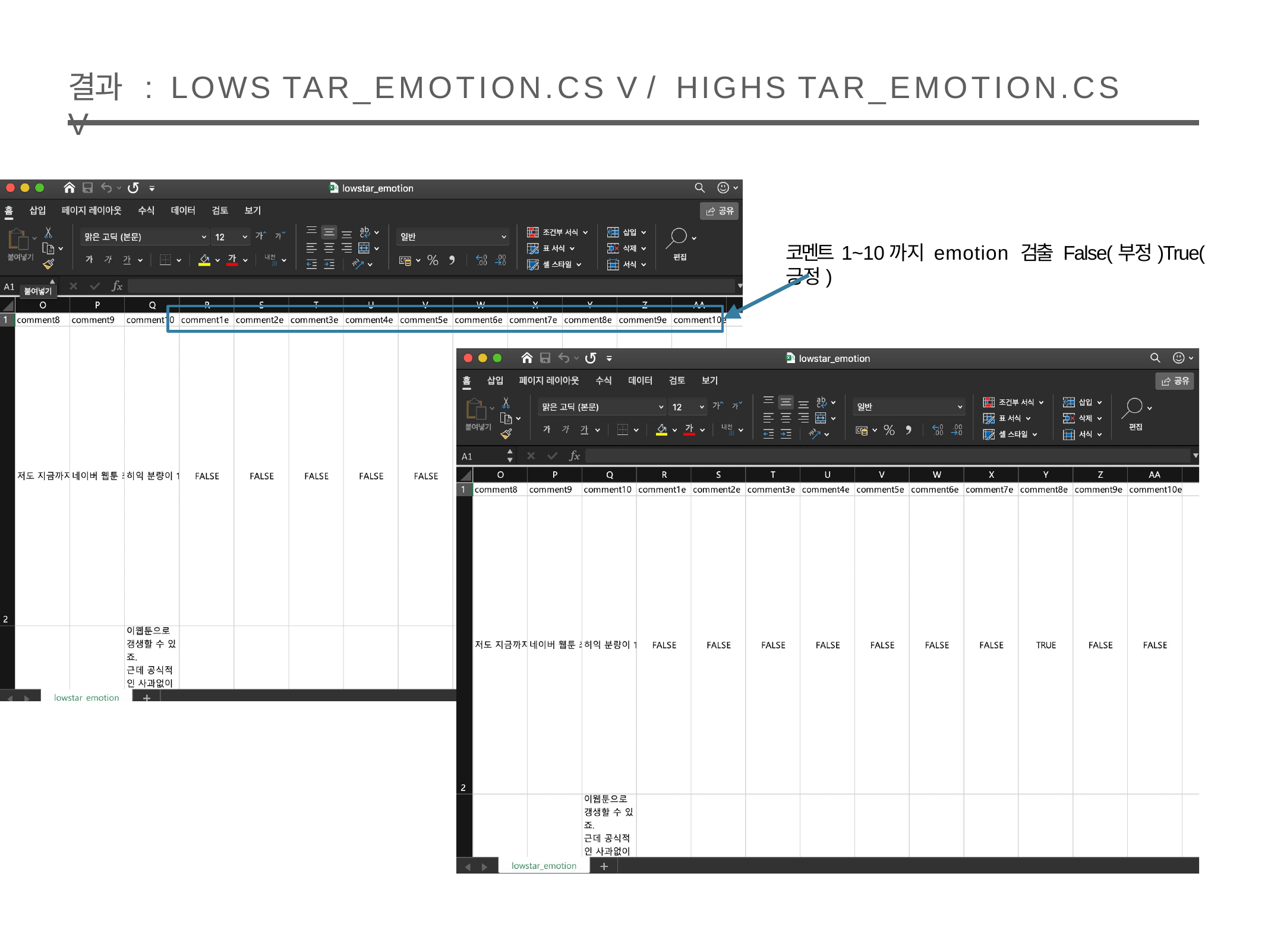

# 결과	:	LOWS TAR_EMOTION.CS V	/	HIGHS TAR_EMOTION.CS V

코멘트 1~10까지 emotion 검출 False(부정)True(긍정)